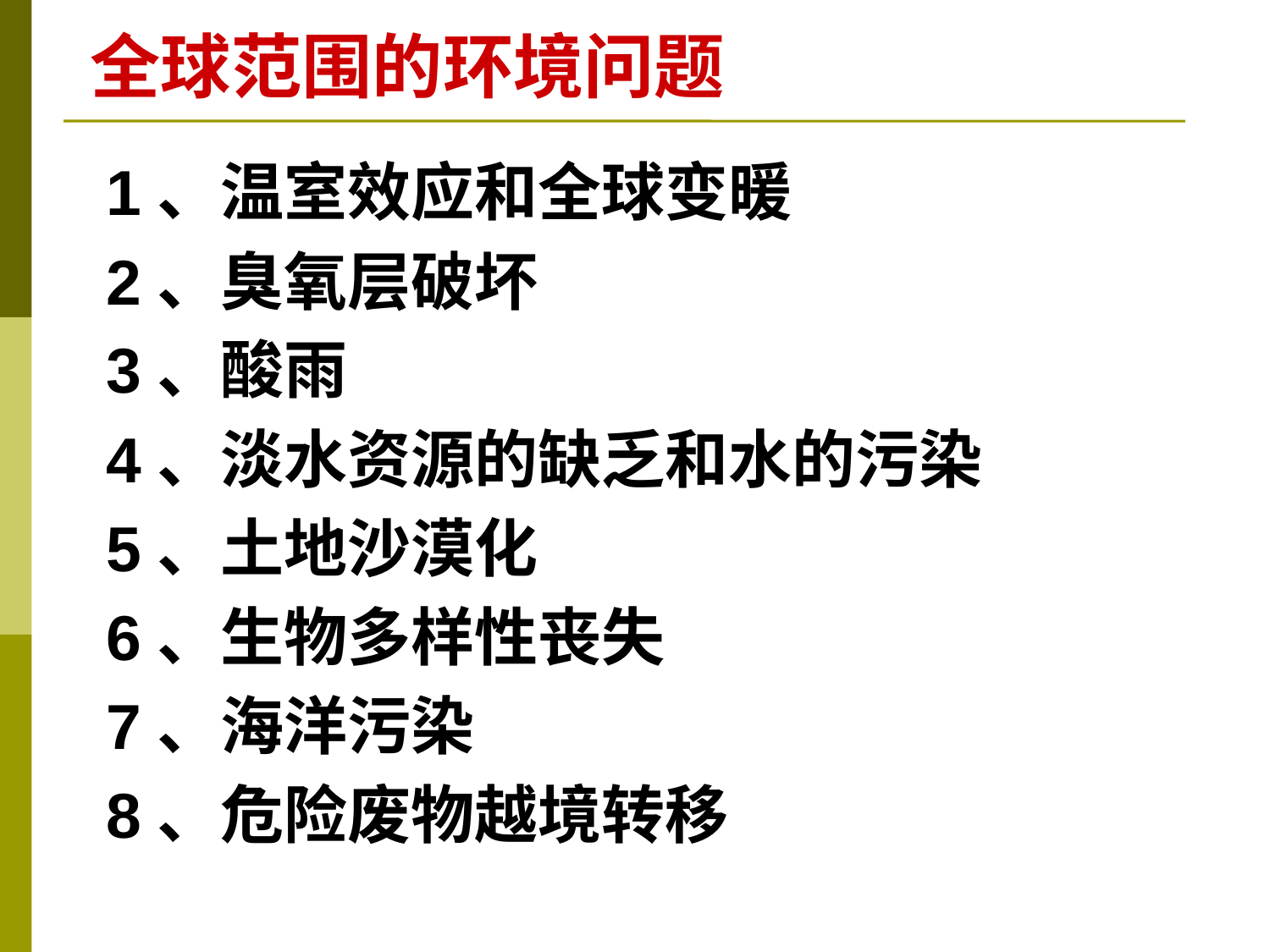

全球范围的环境问题
1、温室效应和全球变暖
2、臭氧层破坏
3、酸雨
4、淡水资源的缺乏和水的污染
5、土地沙漠化
6、生物多样性丧失
7、海洋污染
8、危险废物越境转移